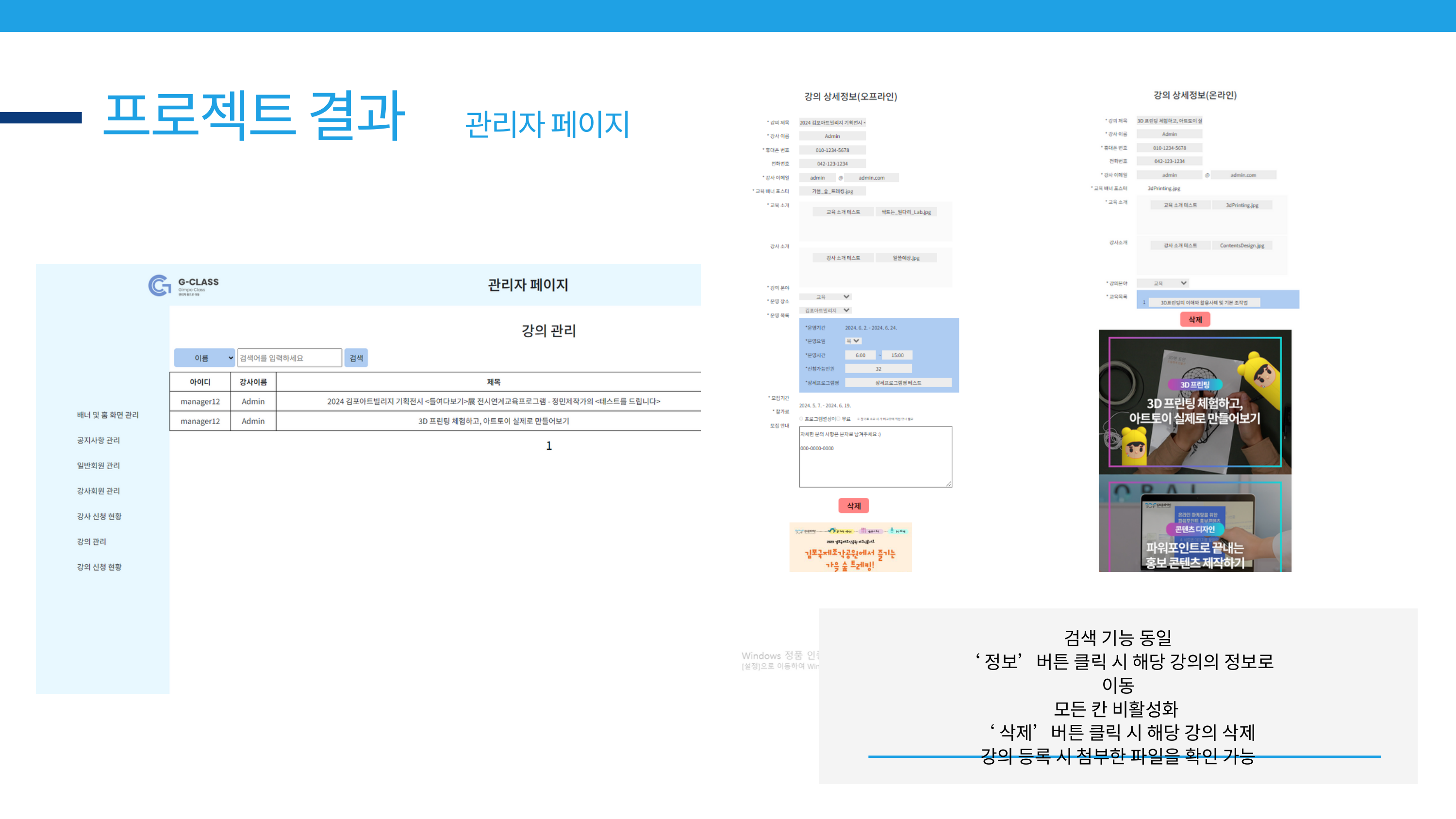

프로젝트 결과

관리자 페이지

검색 기능 동일
‘정보’버튼 클릭 시 해당 강의의 정보로 이동
모든 칸 비활성화
‘삭제’버튼 클릭 시 해당 강의 삭제
강의 등록 시 첨부한 파일을 확인 가능